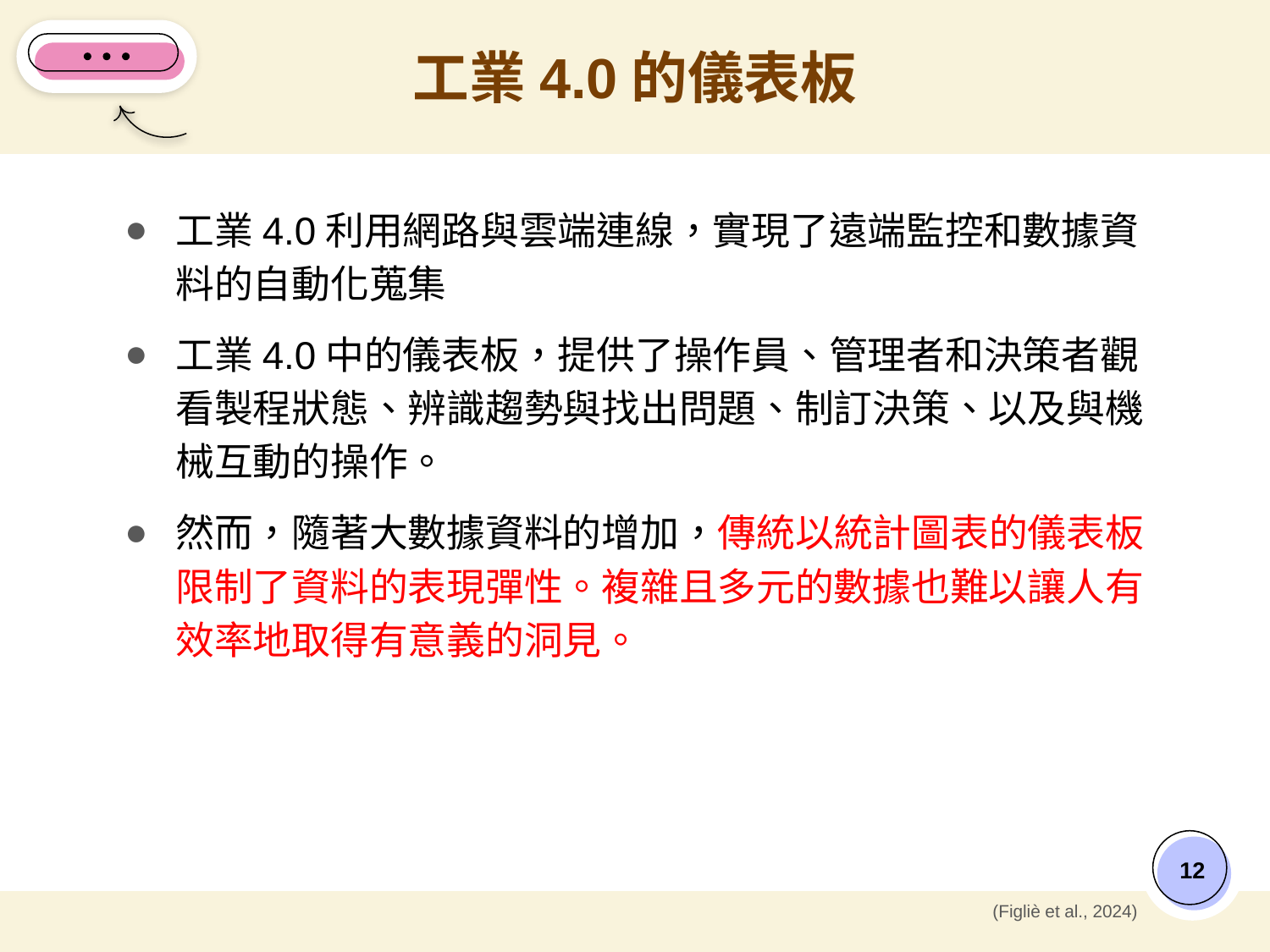

# 工業4.0的儀表板
工業4.0利用網路與雲端連線，實現了遠端監控和數據資料的自動化蒐集
工業4.0中的儀表板，提供了操作員、管理者和決策者觀看製程狀態、辨識趨勢與找出問題、制訂決策、以及與機械互動的操作。
然而，隨著大數據資料的增加，傳統以統計圖表的儀表板限制了資料的表現彈性。複雜且多元的數據也難以讓人有效率地取得有意義的洞見。
12

(Figliè et al., 2024)